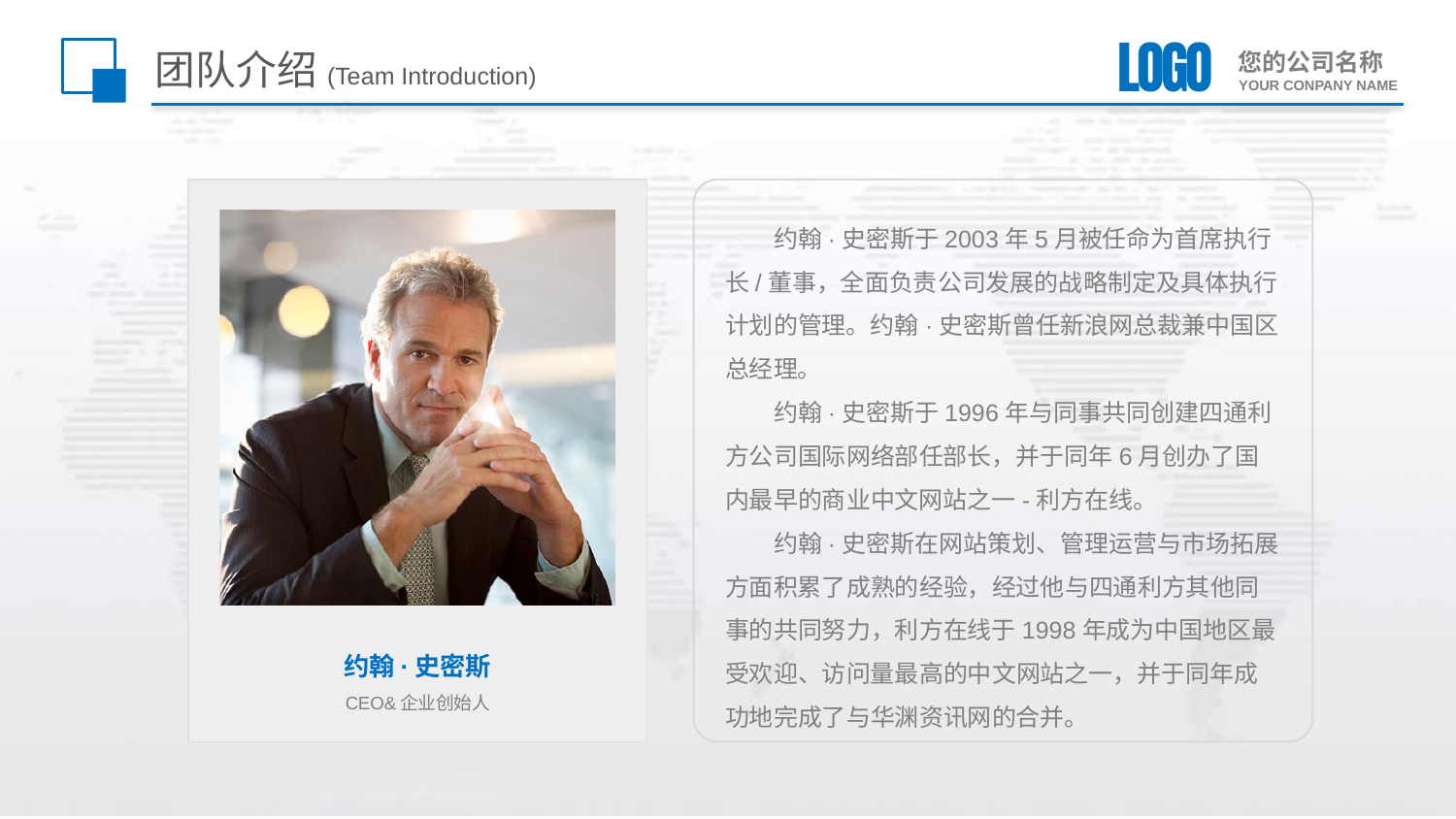

# 团队介绍(Team Introduction)

        约翰·史密斯于2003年5月被任命为首席执行长/董事，全面负责公司发展的战略制定及具体执行计划的管理。约翰·史密斯曾任新浪网总裁兼中国区总经理。
        约翰·史密斯于1996年与同事共同创建四通利方公司国际网络部任部长，并于同年6月创办了国内最早的商业中文网站之一-利方在线。
        约翰·史密斯在网站策划、管理运营与市场拓展方面积累了成熟的经验，经过他与四通利方其他同事的共同努力，利方在线于1998年成为中国地区最受欢迎、访问量最高的中文网站之一，并于同年成功地完成了与华渊资讯网的合并。

约翰·史密斯
CEO&企业创始人